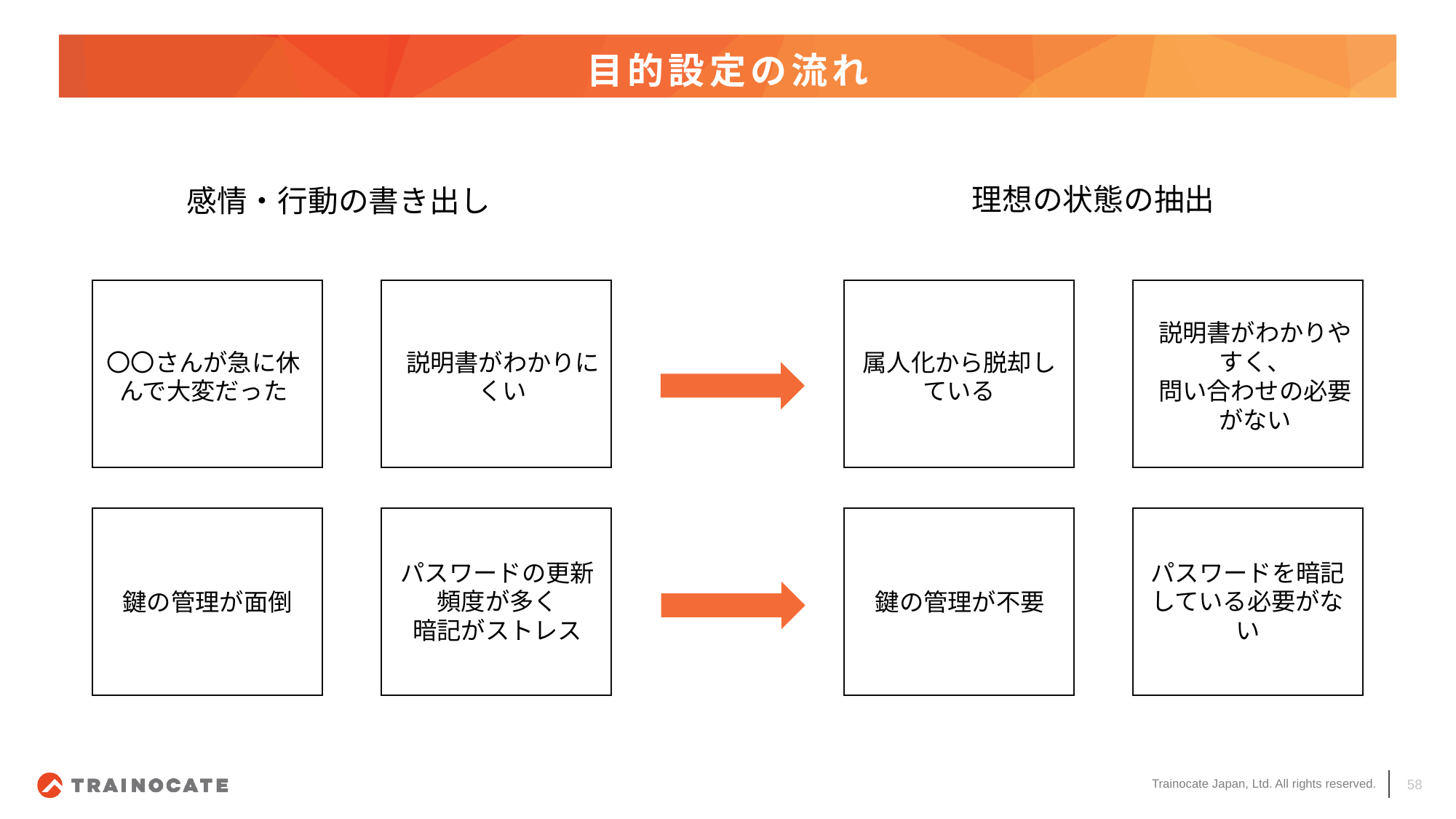

# 目的設定の流れ
理想の状態の抽出
感情・行動の書き出し

説明書がわかりやすく、
問い合わせの必要がない
〇〇さんが急に休んで大変だった
説明書がわかりにくい
属人化から脱却している

パスワードの更新頻度が多く
暗記がストレス
パスワードを暗記している必要がない
鍵の管理が面倒

鍵の管理が不要
58